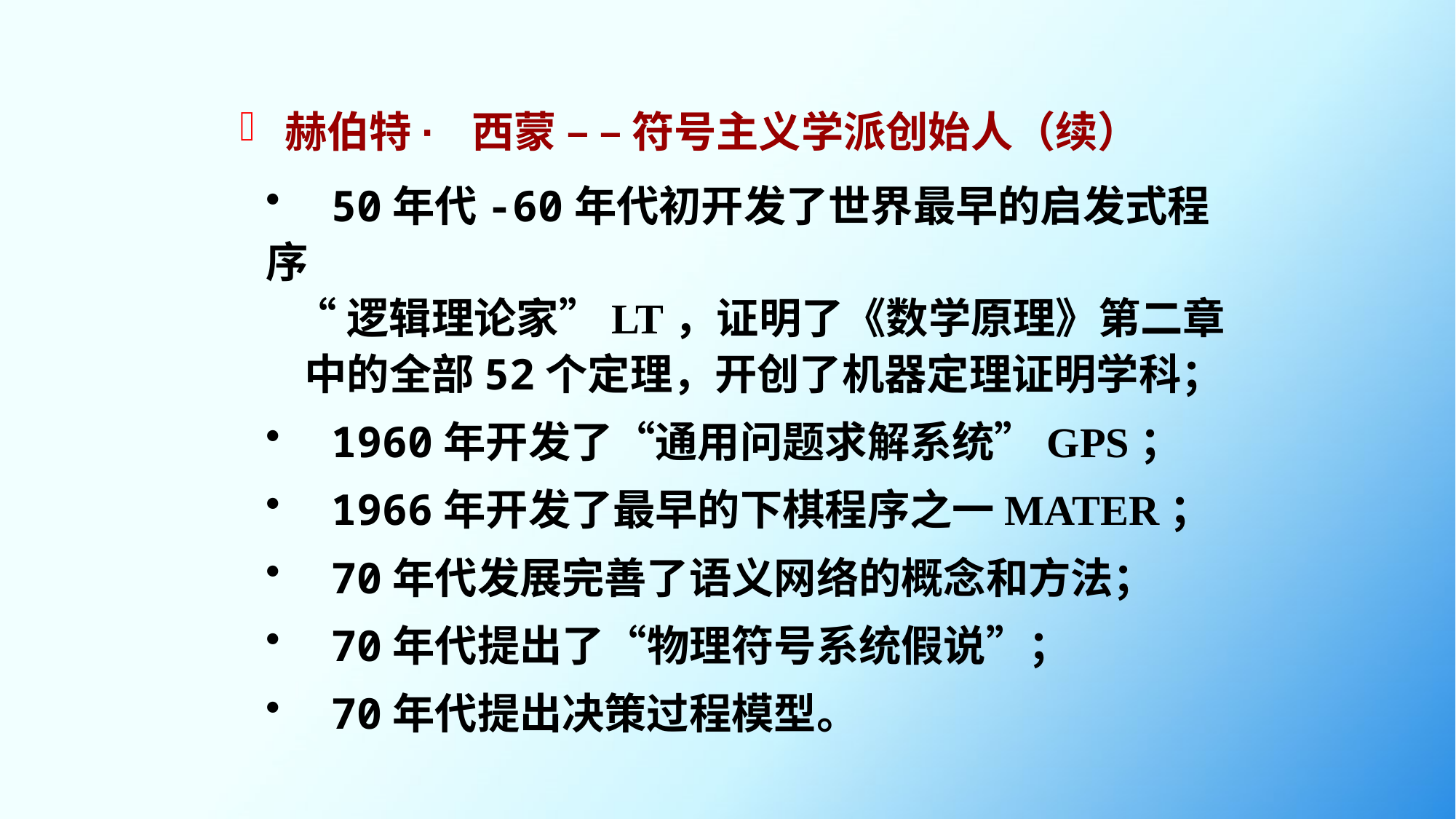

赫伯特· 西蒙 – – 符号主义学派创始人（续）
  50年代-60年代初开发了世界最早的启发式程序
   “逻辑理论家”LT，证明了《数学原理》第二章
   中的全部52个定理，开创了机器定理证明学科；
  1960年开发了“通用问题求解系统”GPS；
  1966年开发了最早的下棋程序之一MATER；
  70年代发展完善了语义网络的概念和方法；
  70年代提出了“物理符号系统假说”；
  70年代提出决策过程模型。